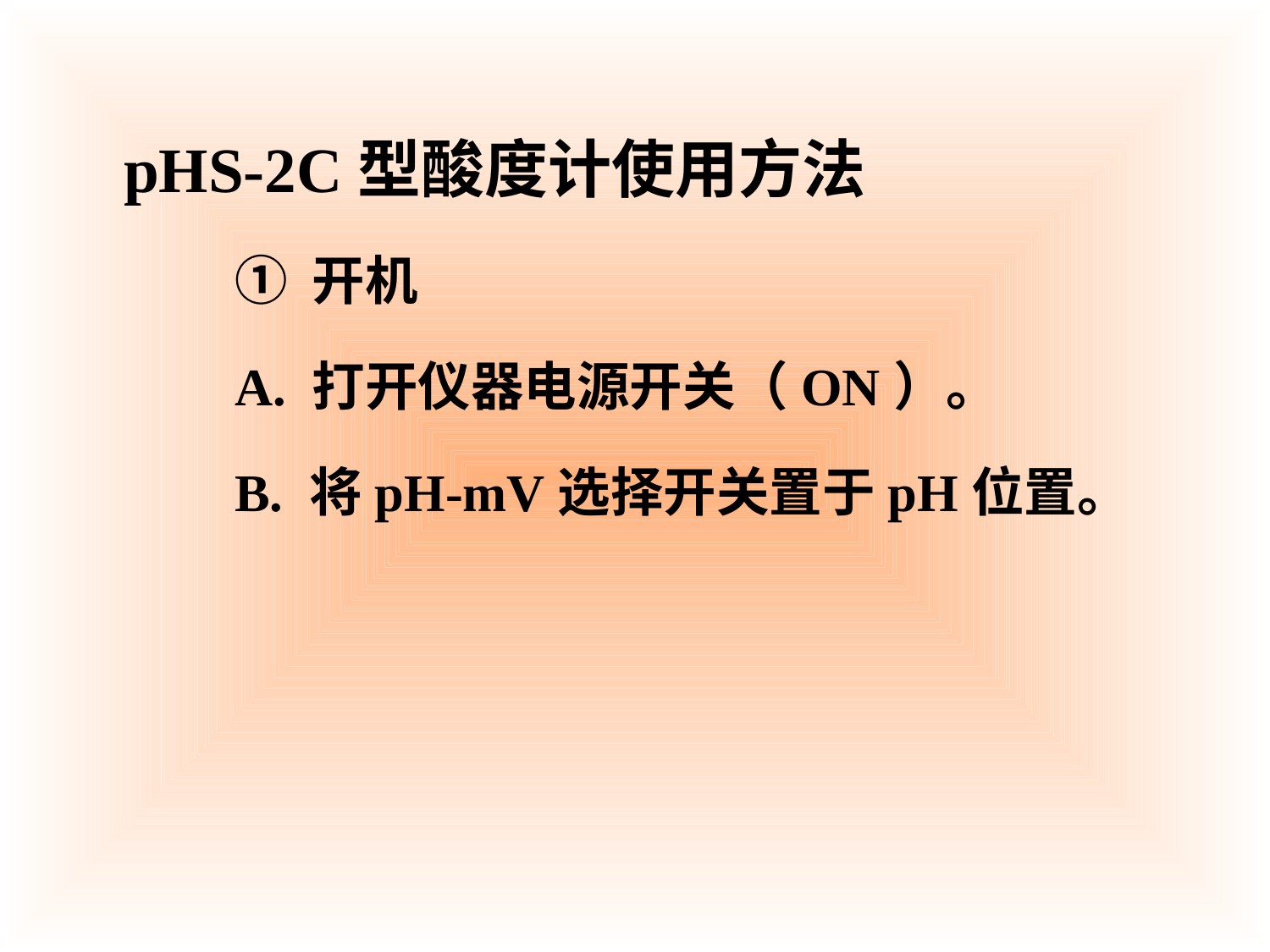

#
 pHS-2C型酸度计使用方法
① 开机
A. 打开仪器电源开关（ON）。
B. 将pH-mV选择开关置于pH位置。